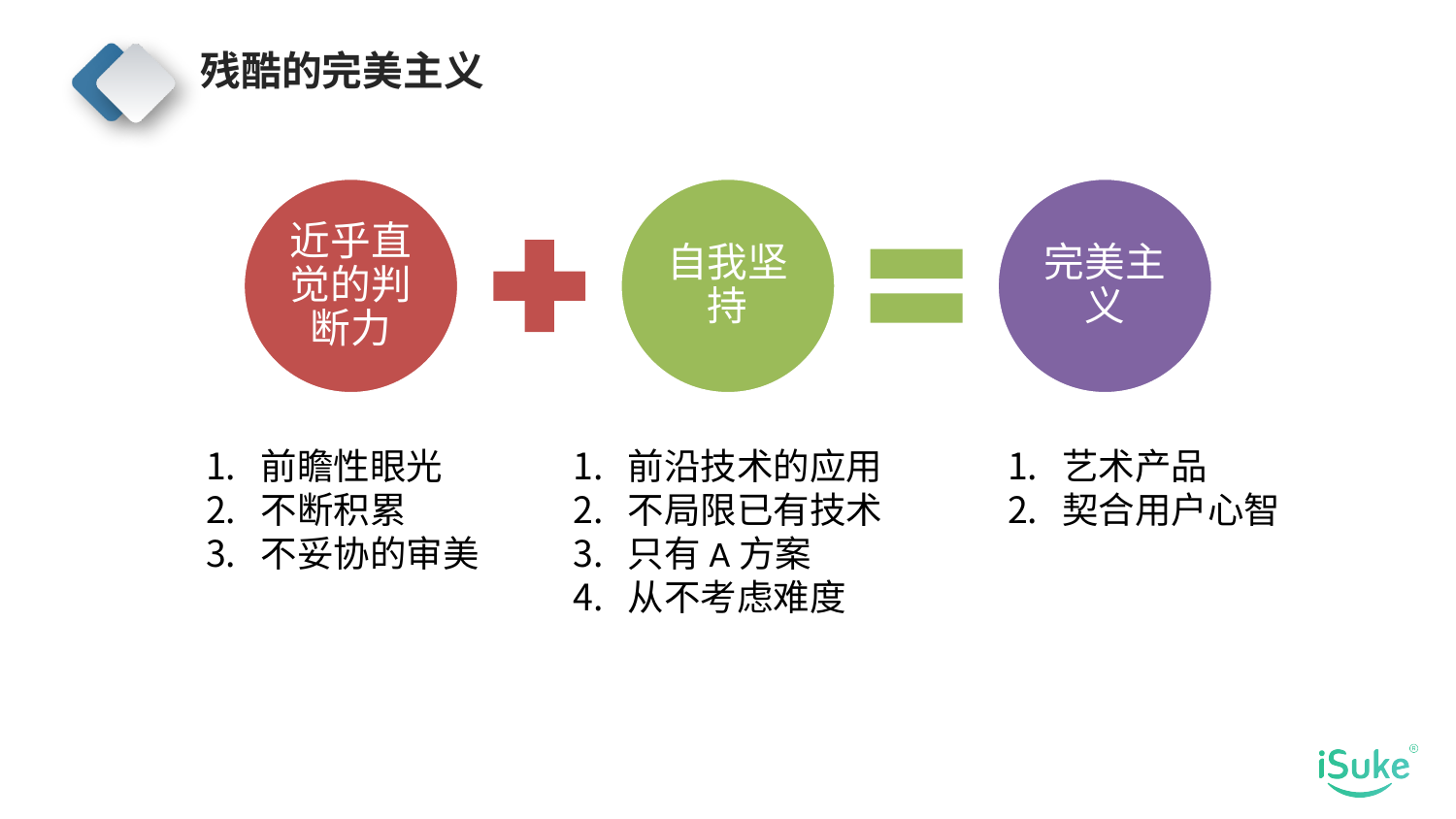

残酷的完美主义
近乎直觉的判断力

自我坚持

完美主义
前瞻性眼光
不断积累
不妥协的审美
前沿技术的应用
不局限已有技术
只有A方案
从不考虑难度
艺术产品
契合用户心智
延迟符